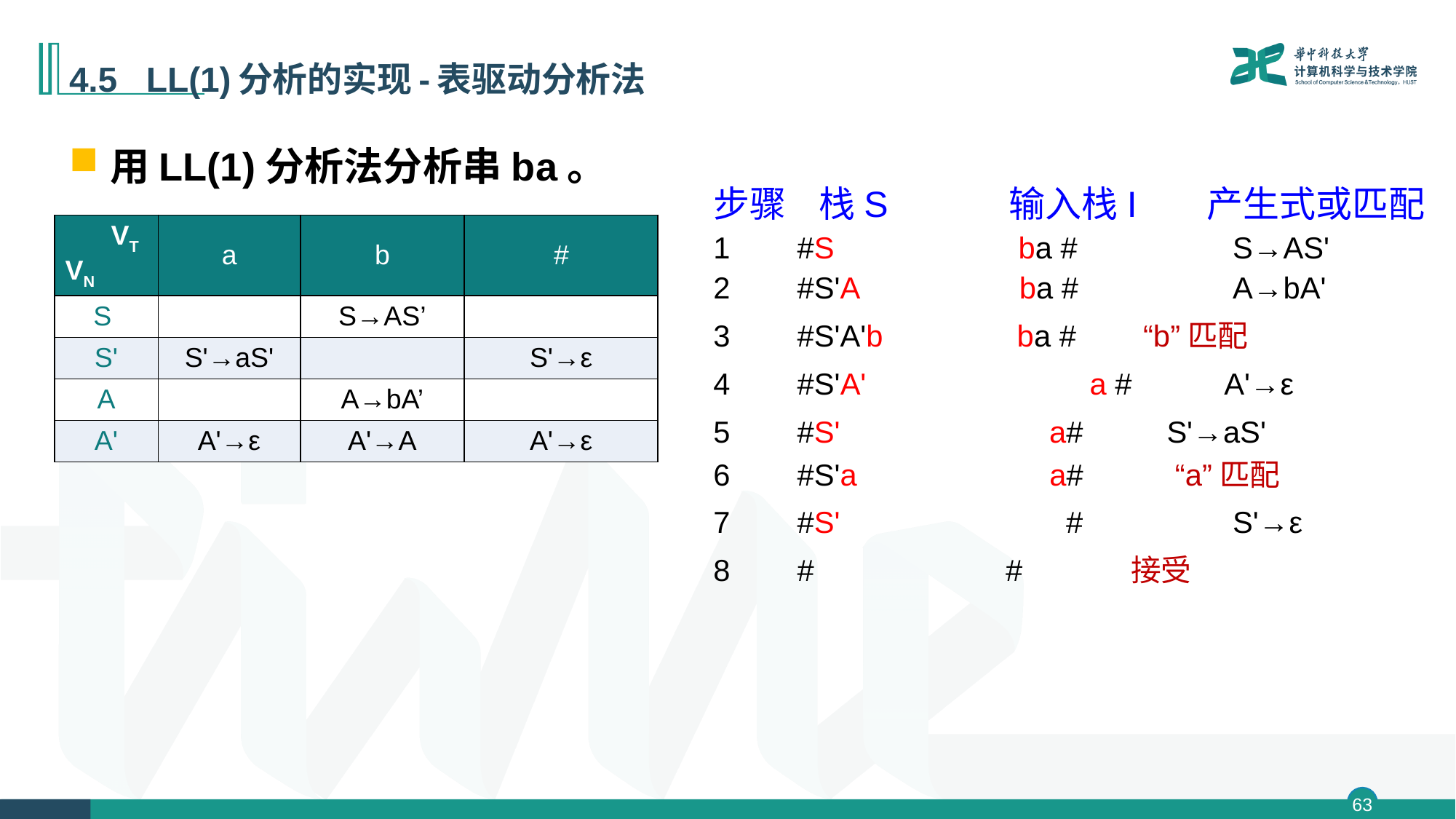

# 4.5   LL(1)分析的实现-表驱动分析法
用LL(1)分析法分析串ba。

步骤    栈S           输入栈I      产生式或匹配
1        #S                      ba # 	     S→AS'
2        #S'A                   ba # 	     A→bA'
3        #S'A'b                ba #        “b”匹配
4        #S'A' 	              a #           A'→ε
5        #S'                         a#          S'→aS'
6        #S'a                       a# 	   “a”匹配
7        #S'                           # 	     S'→ε
8        # 	                 # 	     接受
| VT VN | a | b | # |
| --- | --- | --- | --- |
| S |  | S→AS’ |  |
| S' | S'→aS' |  | S'→ε |
| A |  | A→bA’ |  |
| A' | A'→ε | A'→A | A'→ε |